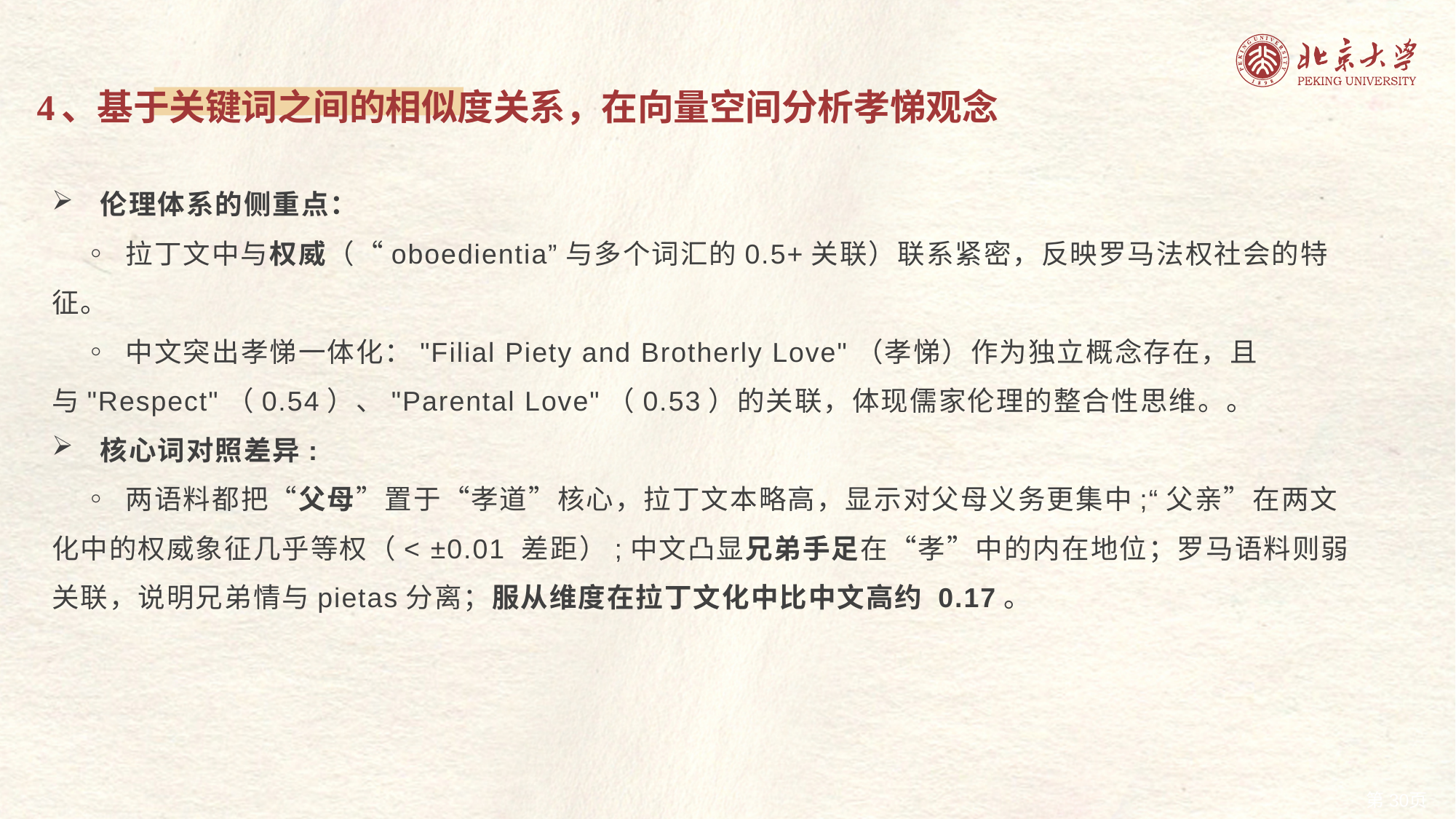

4、基于关键词之间的相似度关系，在向量空间分析孝悌观念

 伦理体系的侧重点：
    ◦ 拉丁文中与权威（“oboedientia”与多个词汇的0.5+关联）联系紧密，反映罗马法权社会的特征。
    ◦ 中文突出孝悌一体化："Filial Piety and Brotherly Love"（孝悌）作为独立概念存在，且与"Respect"（0.54）、"Parental Love"（0.53）的关联，体现儒家伦理的整合性思维。。
 核心词对照差异:
    ◦ 两语料都把“父母”置于“孝道”核心，拉丁文本略高，显示对父母义务更集中;“父亲”在两文化中的权威象征几乎等权（< ±0.01 差距）;中文凸显兄弟手足在“孝”中的内在地位；罗马语料则弱关联，说明兄弟情与pietas分离；服从维度在拉丁文化中比中文高约 0.17。
30